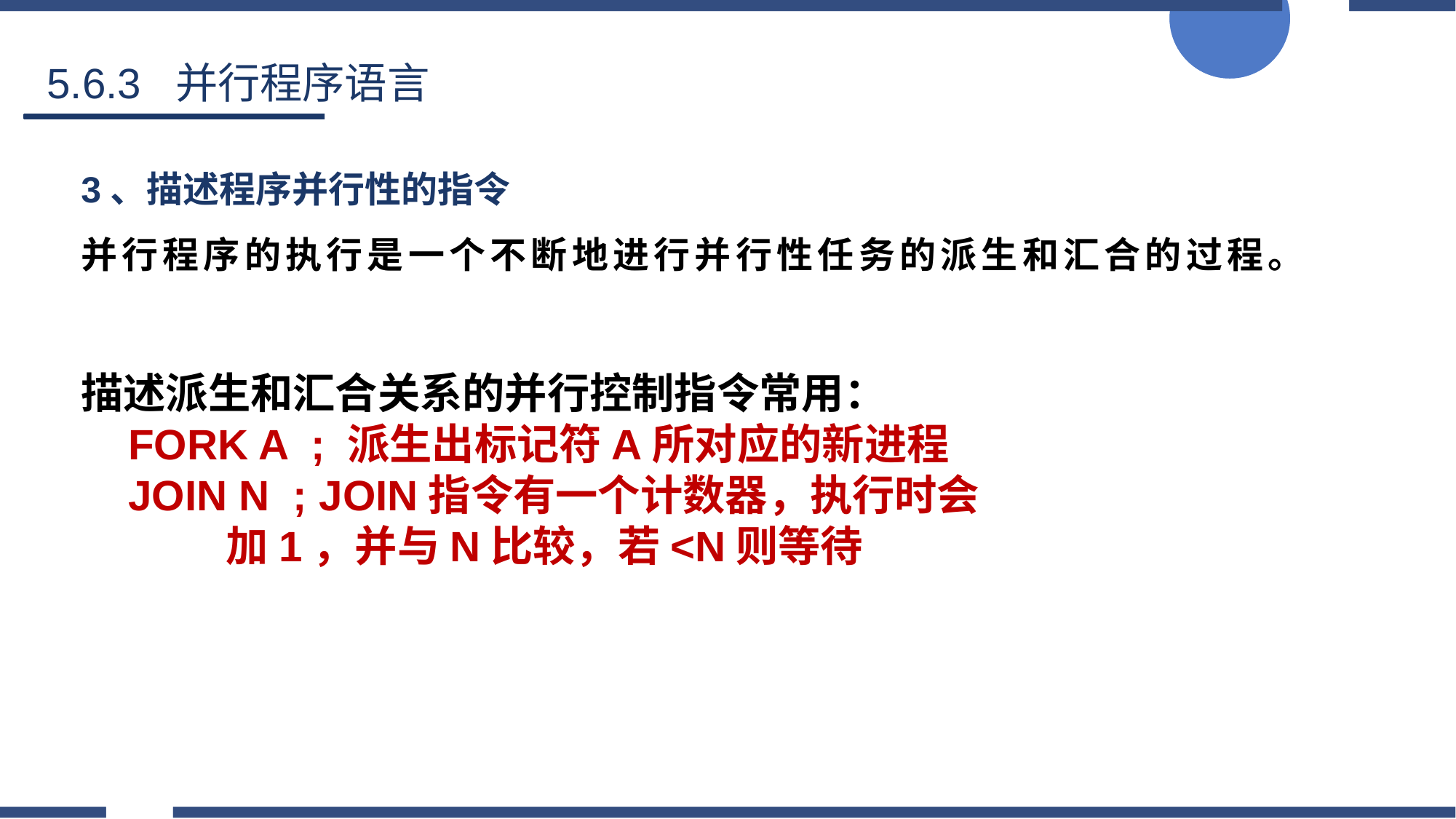

5.6.3  并行程序语言
3、描述程序并行性的指令
并行程序的执行是一个不断地进行并行性任务的派生和汇合的过程。
描述派生和汇合关系的并行控制指令常用：
    FORK A  ; 派生出标记符A所对应的新进程
    JOIN N  ; JOIN指令有一个计数器，执行时会
              加1，并与N比较，若<N则等待

121